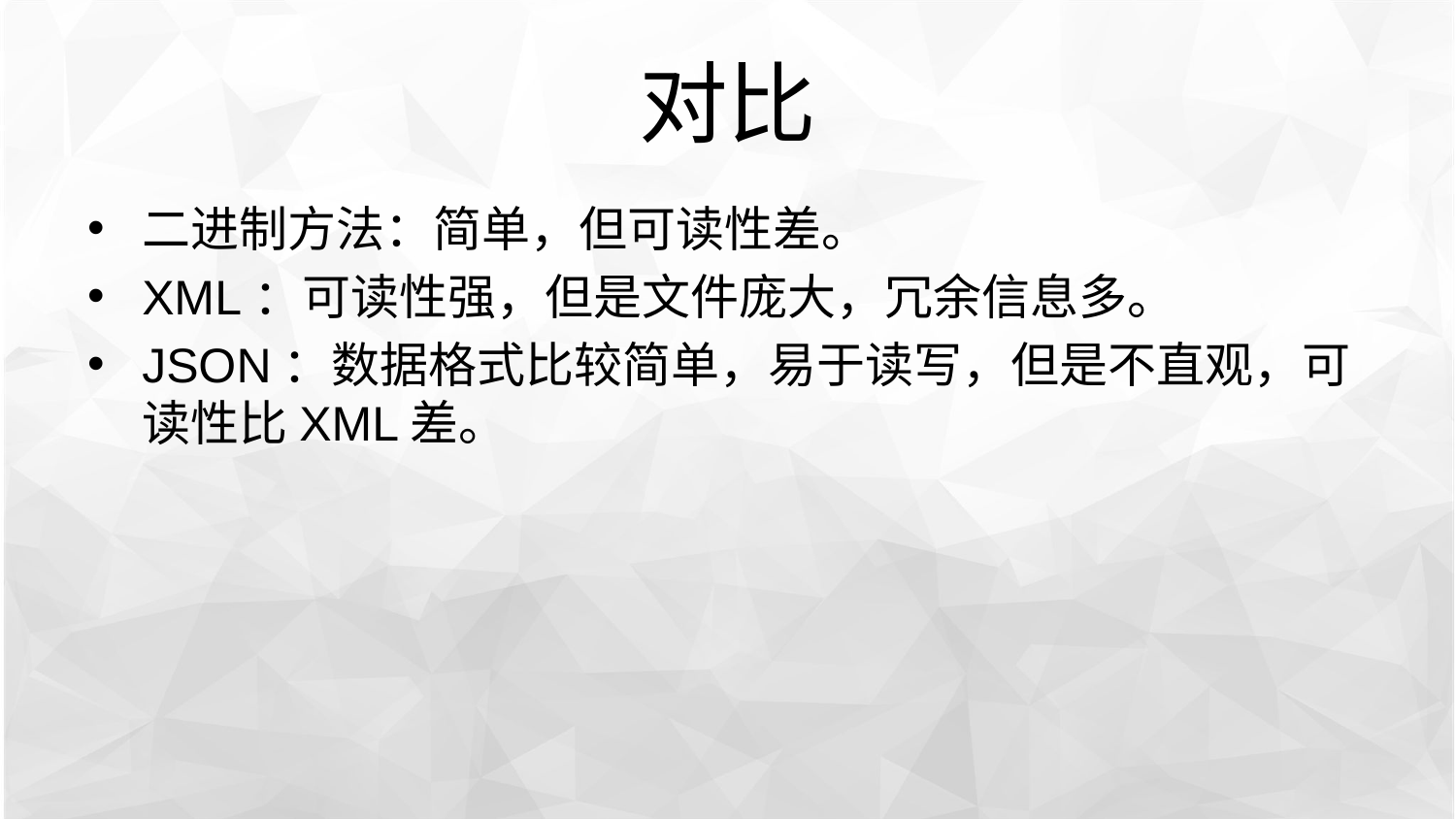

# 对比
二进制方法：简单，但可读性差。
XML：可读性强，但是文件庞大，冗余信息多。
JSON：数据格式比较简单，易于读写，但是不直观，可读性比XML差。